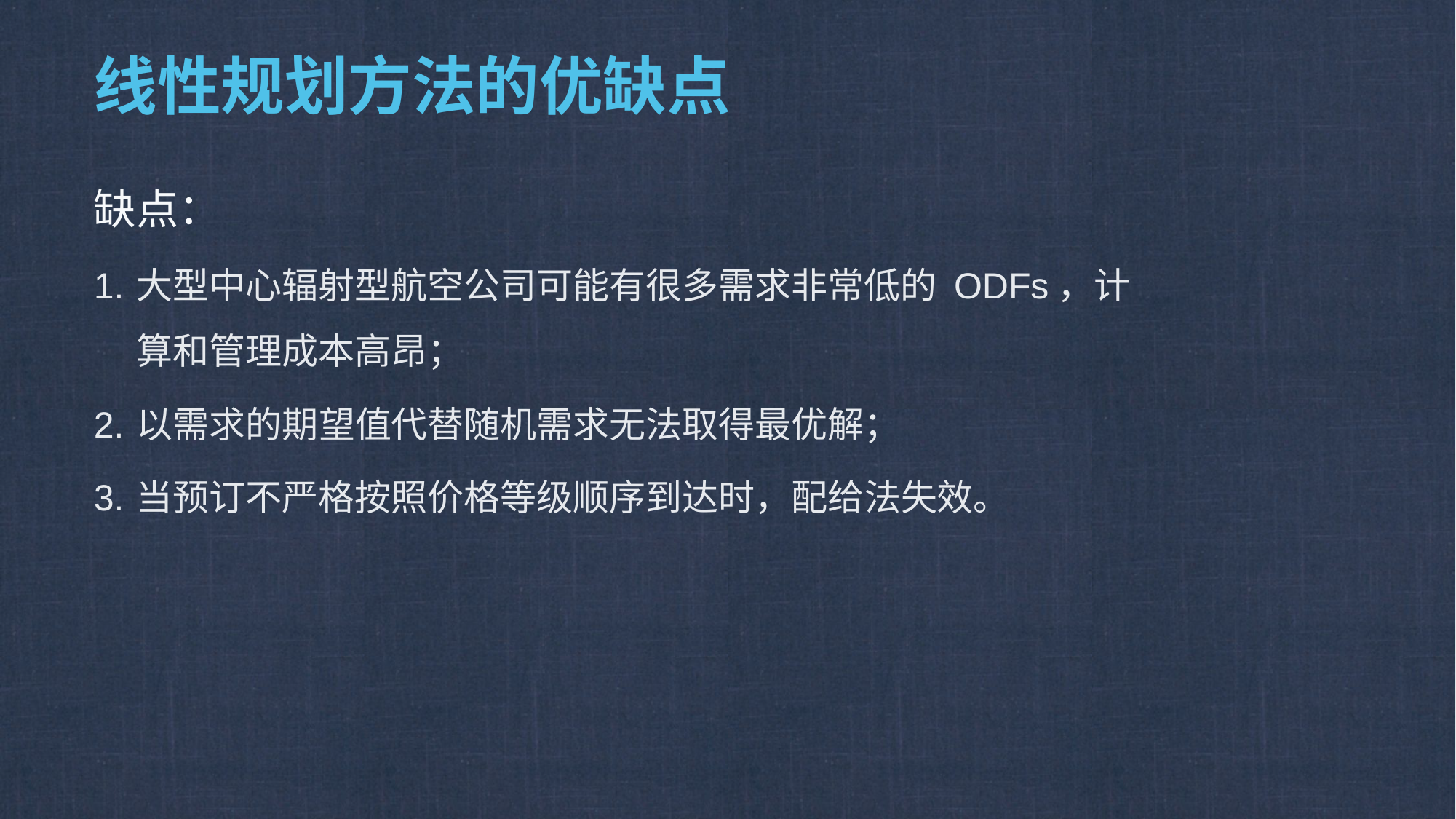

# 线性规划方法的优缺点
缺点：
大型中心辐射型航空公司可能有很多需求非常低的 ODFs，计算和管理成本高昂；
以需求的期望值代替随机需求无法取得最优解；
当预订不严格按照价格等级顺序到达时，配给法失效。